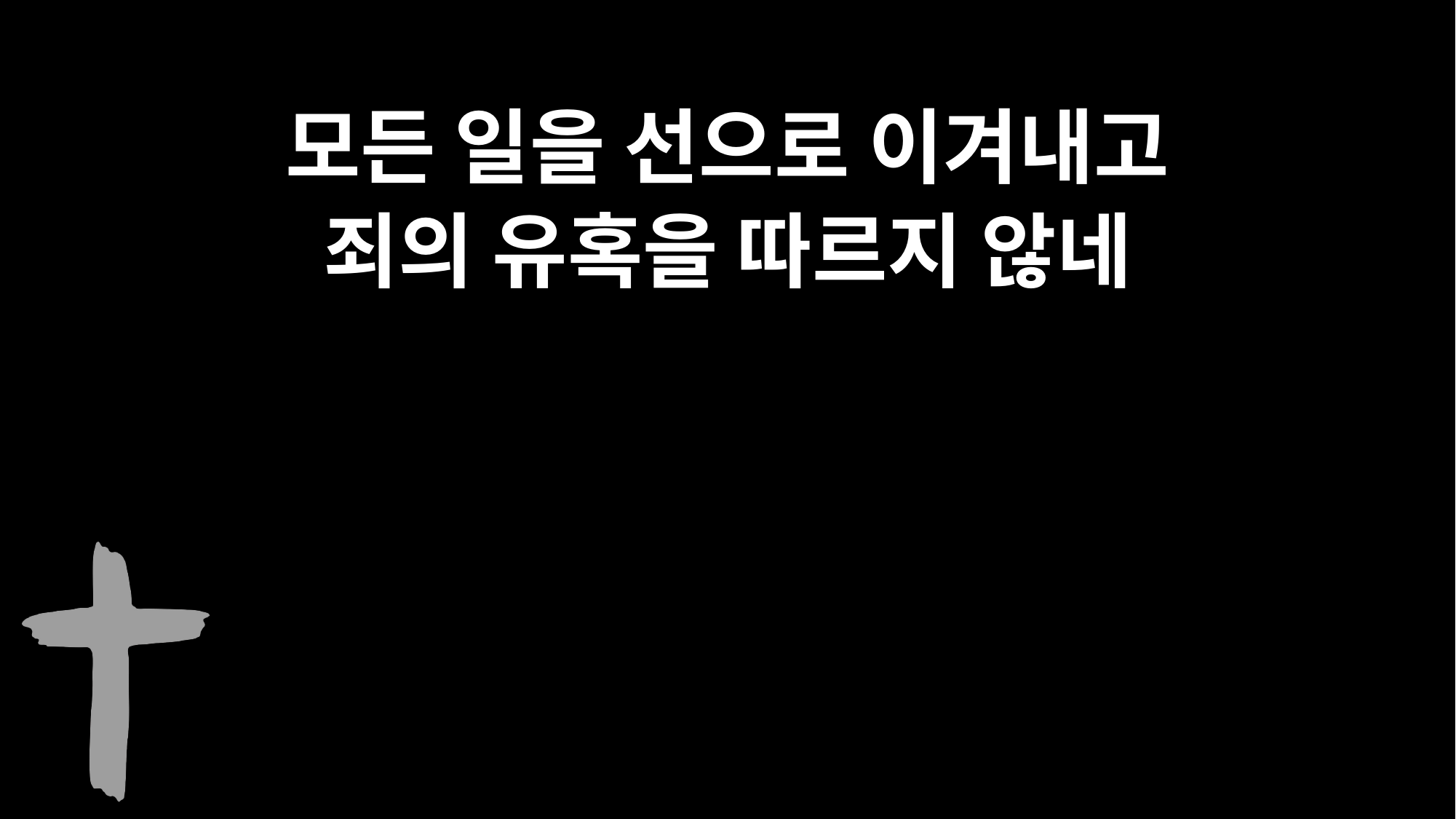

모든 일을 선으로 이겨내고
죄의 유혹을 따르지 않네